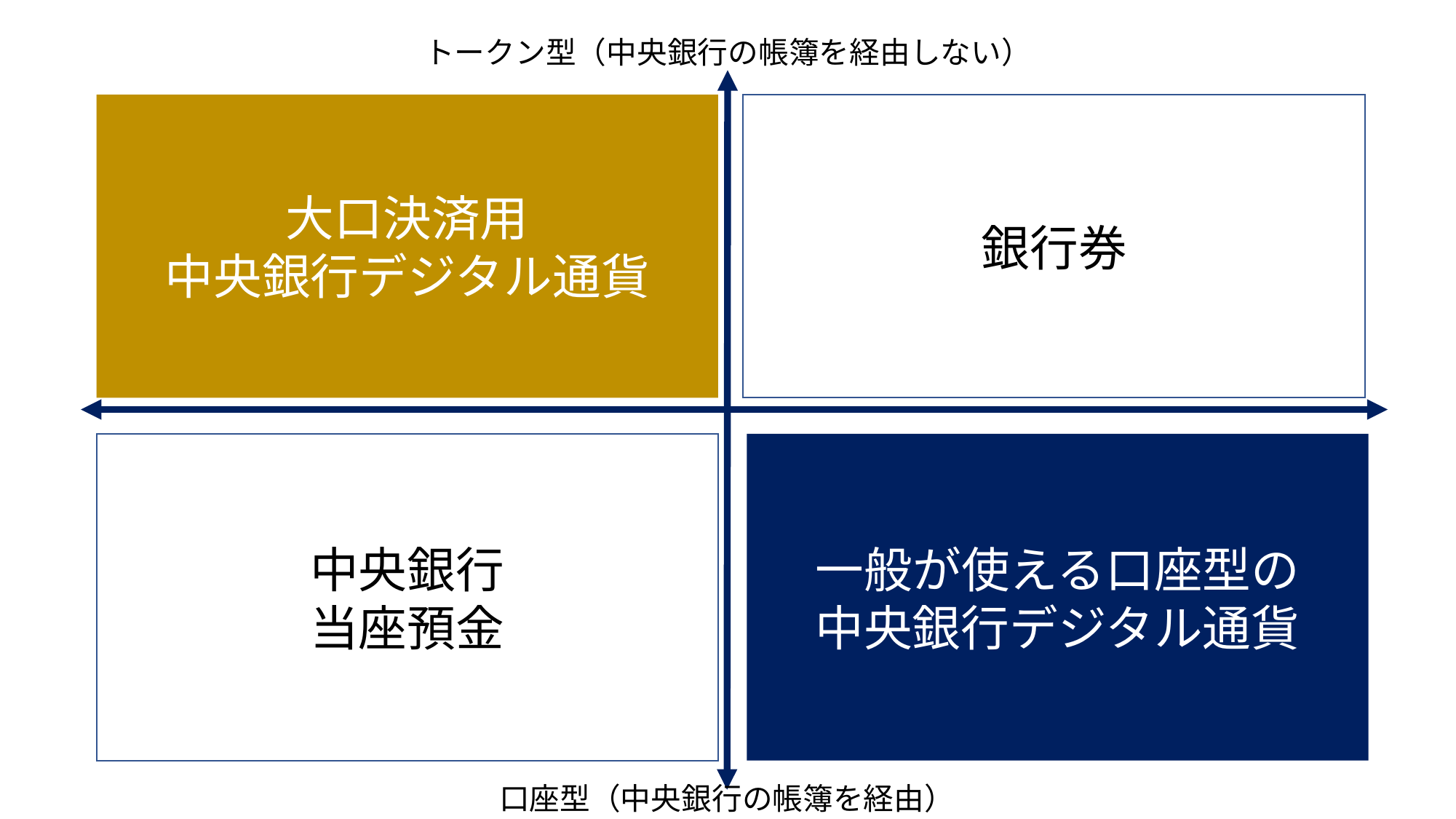

トークン型（中央銀行の帳簿を経由しない）
大口決済用
中央銀行デジタル通貨
銀行券
中央銀行
当座預金
一般が使える口座型の
中央銀行デジタル通貨
口座型（中央銀行の帳簿を経由）